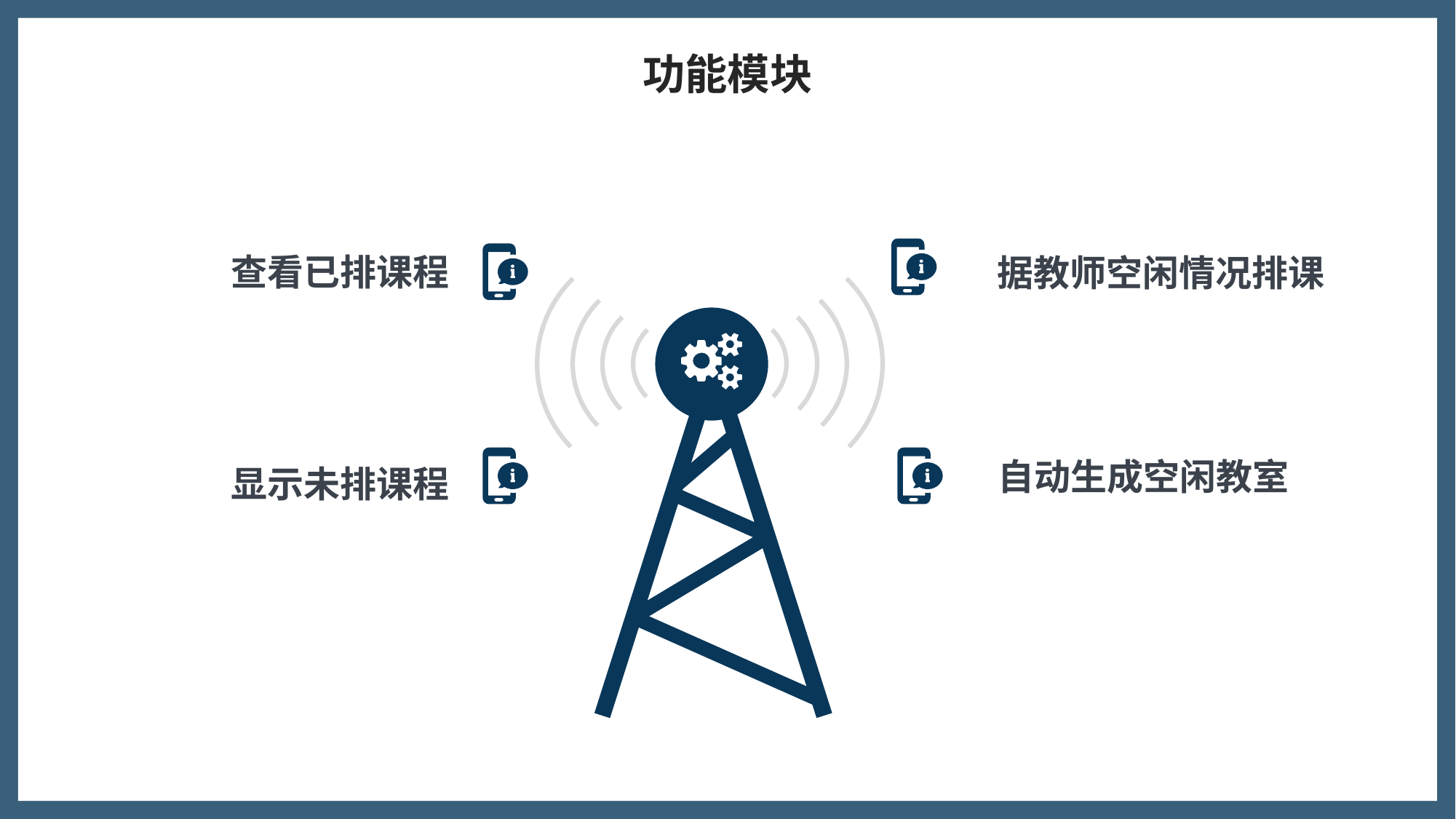

功能模块
查看已排课程

据教师空闲情况排课
自动生成空闲教室
显示未排课程